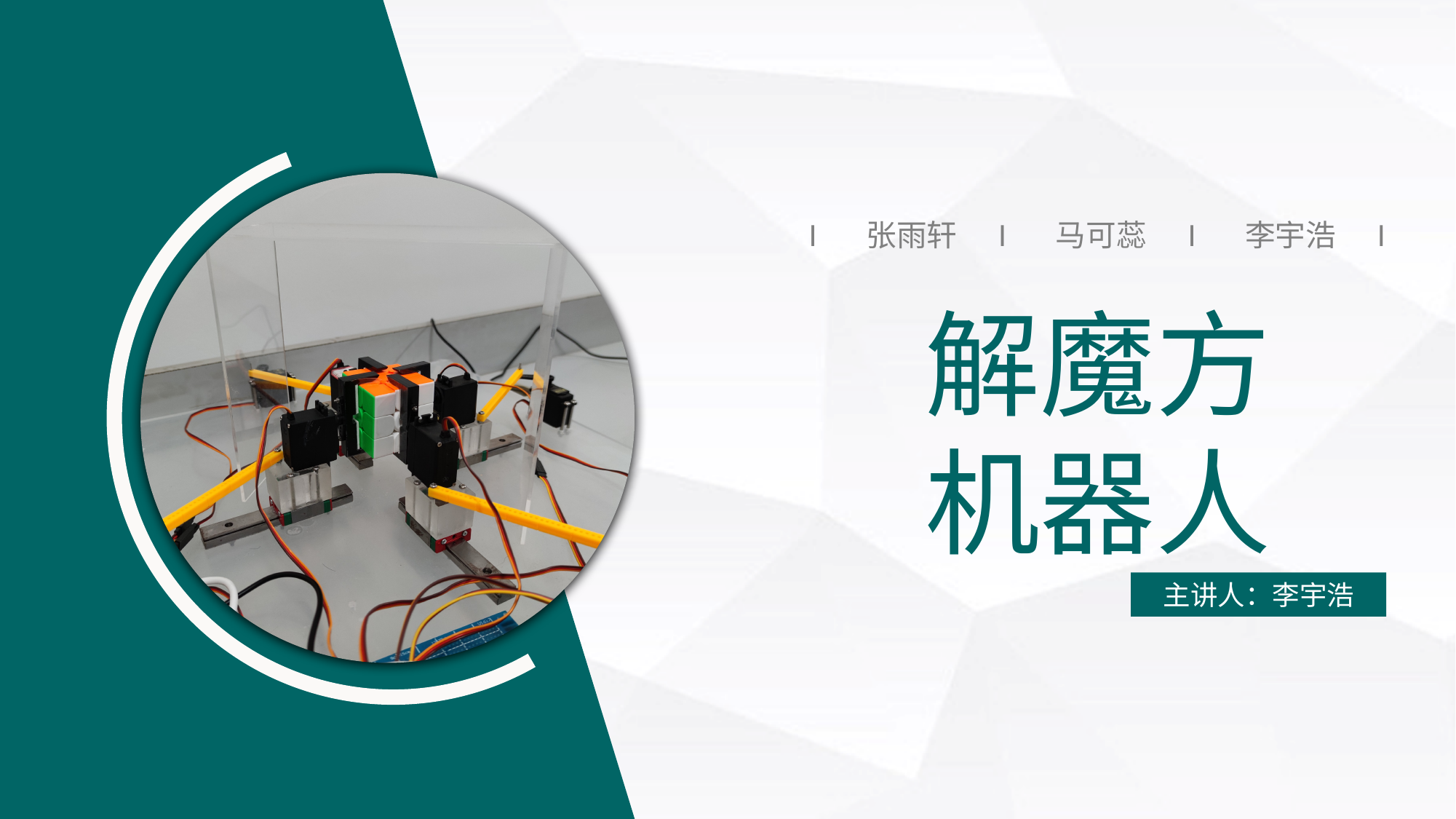

I     张雨轩     I     马可蕊     I     李宇浩     I
解魔方
机器人
主讲人：李宇浩